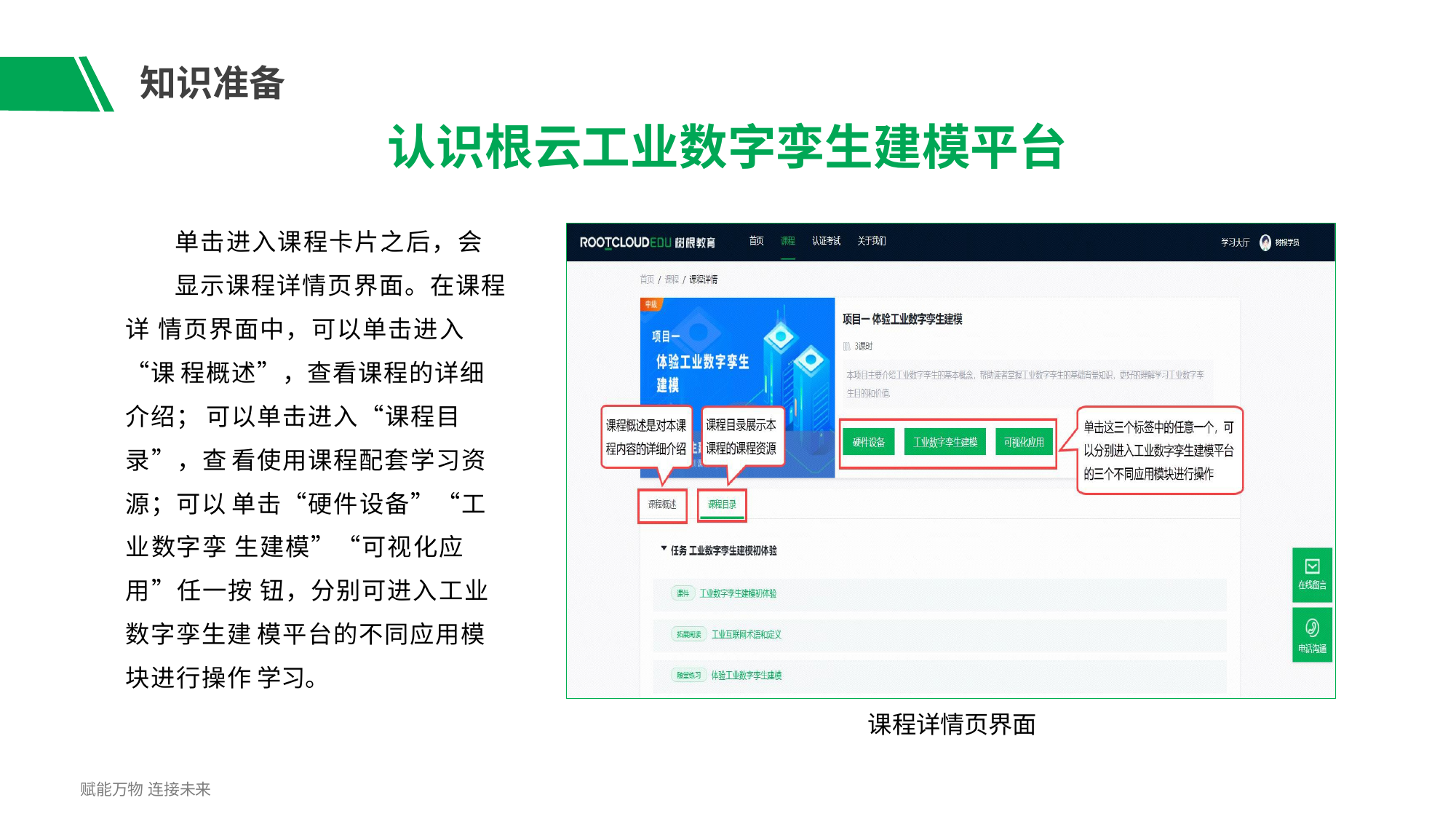

# 知识准备
认识根云工业数字孪生建模平台
单击进入课程卡片之后，会
显示课程详情页界面。在课程详 情页界面中，可以单击进入“课 程概述”，查看课程的详细介绍； 可以单击进入“课程目录”，查 看使用课程配套学习资源；可以 单击“硬件设备”“工业数字孪 生建模”“可视化应用”任一按 钮，分别可进入工业数字孪生建 模平台的不同应用模块进行操作 学习。
课程详情页界面

赋能万物 连接未来